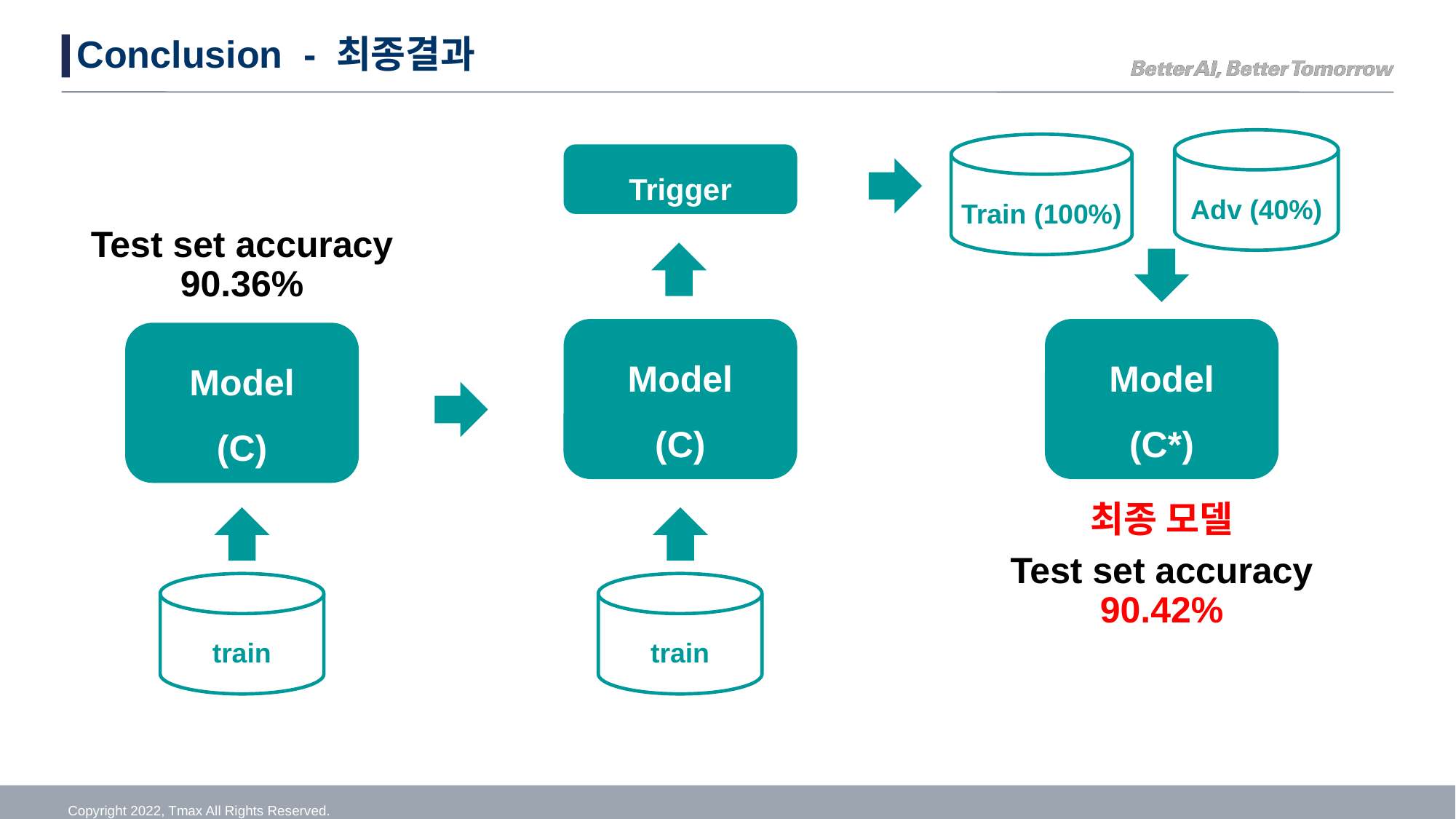

# Conclusion  - 최종결과

Adv (40%)

Train (100%)

Trigger

Test set accuracy
90.36%

Model
(C)

Model
(C*)

Model
(C)

train

최종 모델

Test set accuracy
90.42%

train
28